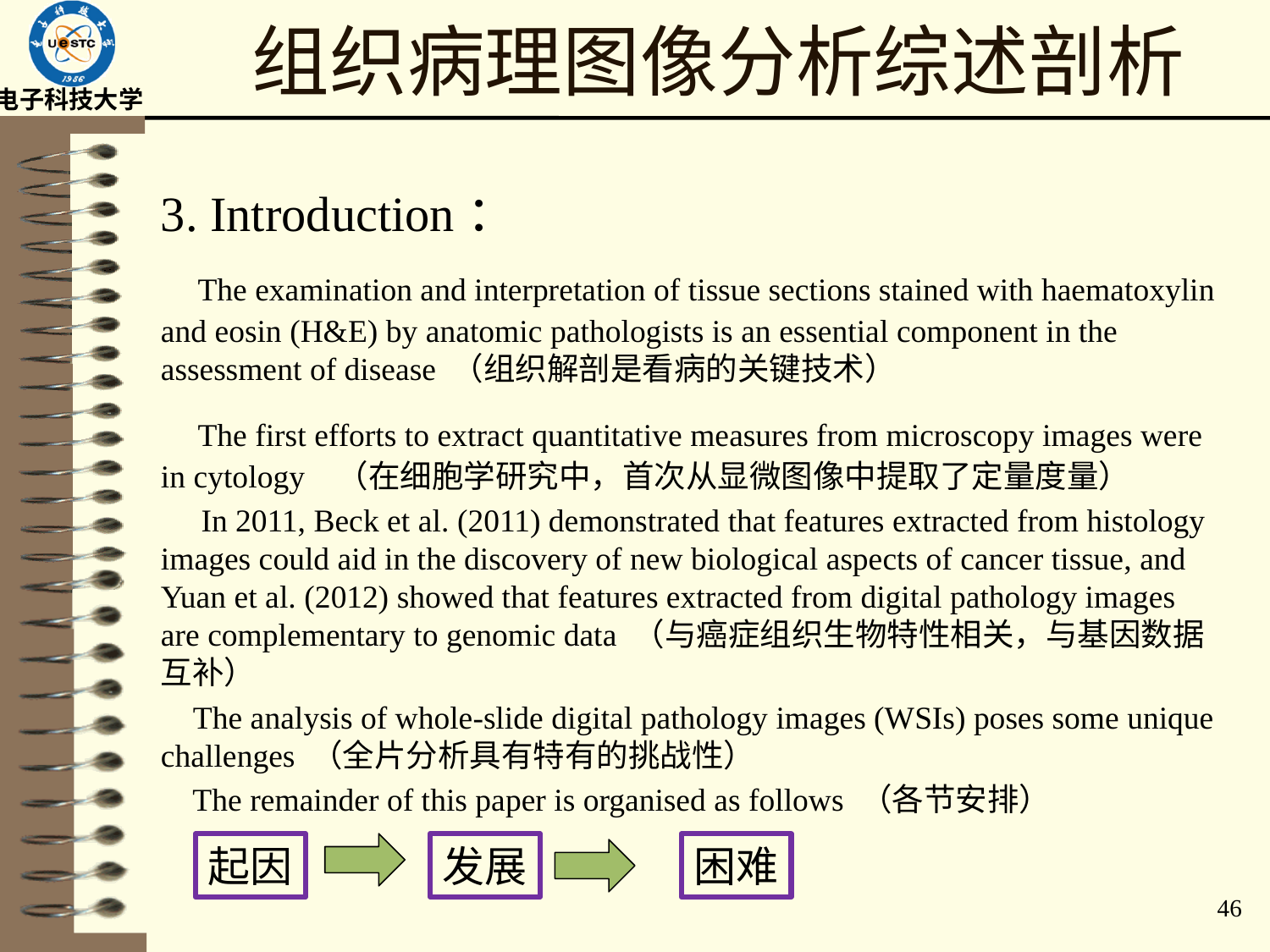

# 组织病理图像分析综述剖析
3. Introduction：
   The examination and interpretation of tissue sections stained with haematoxylin and eosin (H&E) by anatomic pathologists is an essential component in the assessment of disease （组织解剖是看病的关键技术）
   The first efforts to extract quantitative measures from microscopy images were in cytology   （在细胞学研究中，首次从显微图像中提取了定量度量）
     In 2011, Beck et al. (2011) demonstrated that features extracted from histology images could aid in the discovery of new biological aspects of cancer tissue, and Yuan et al. (2012) showed that features extracted from digital pathology images are complementary to genomic data （与癌症组织生物特性相关，与基因数据互补）
    The analysis of whole-slide digital pathology images (WSIs) poses some unique challenges （全片分析具有特有的挑战性）
      The remainder of this paper is organised as follows （各节安排）

发展
困难
起因

46